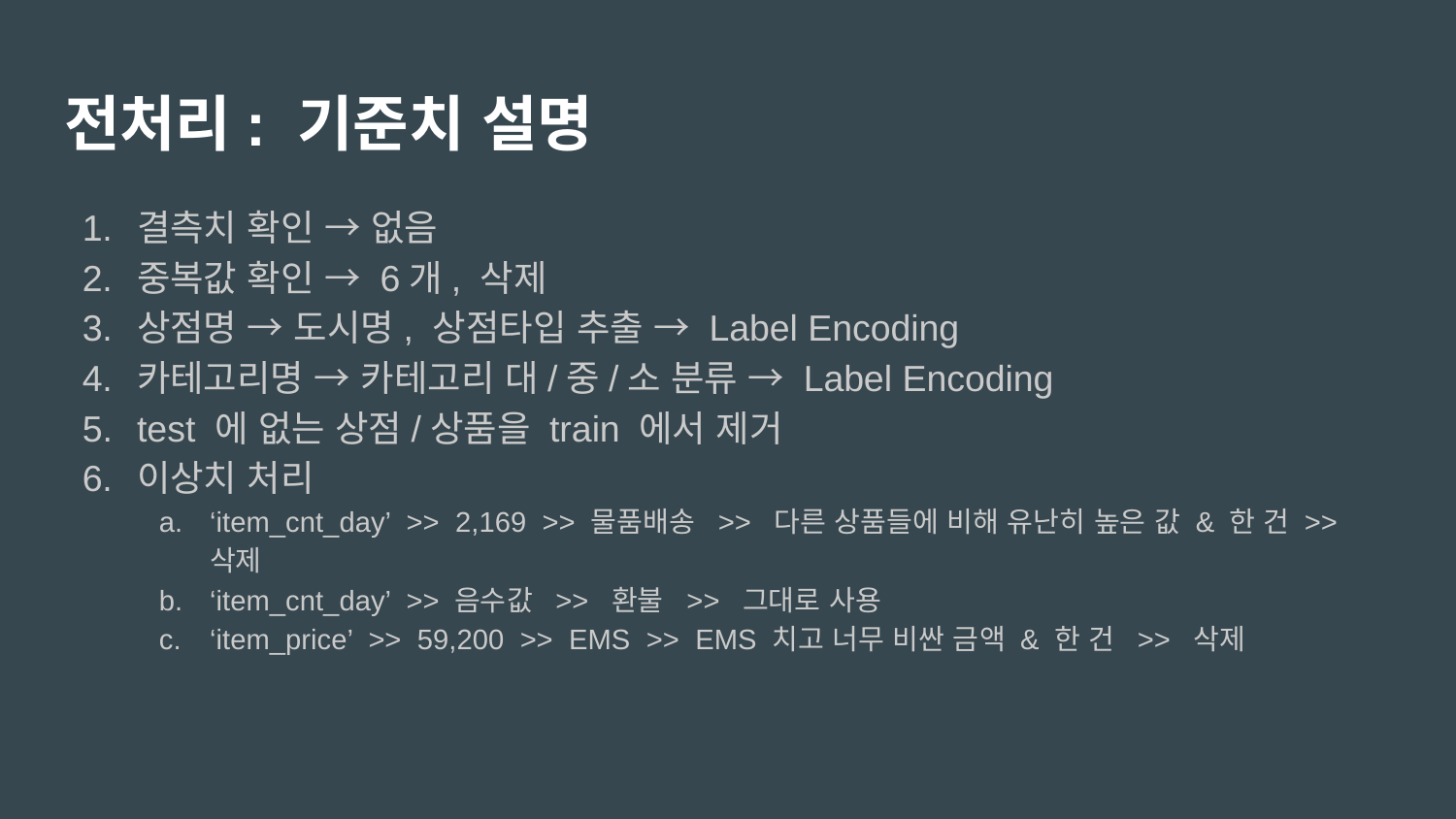

# 전처리: 기준치 설명
결측치 확인 → 없음
중복값 확인 → 6개, 삭제
상점명 → 도시명, 상점타입 추출 → Label Encoding
카테고리명 → 카테고리 대/중/소 분류 → Label Encoding
test 에 없는 상점/상품을 train 에서 제거
이상치 처리
‘item_cnt_day’  >>  2,169  >> 물품배송  >>  다른 상품들에 비해 유난히 높은 값 & 한 건 >> 삭제
‘item_cnt_day’  >> 음수값  >>  환불  >>  그대로 사용
‘item_price’  >>  59,200  >>  EMS  >>  EMS 치고 너무 비싼 금액 & 한 건  >>  삭제